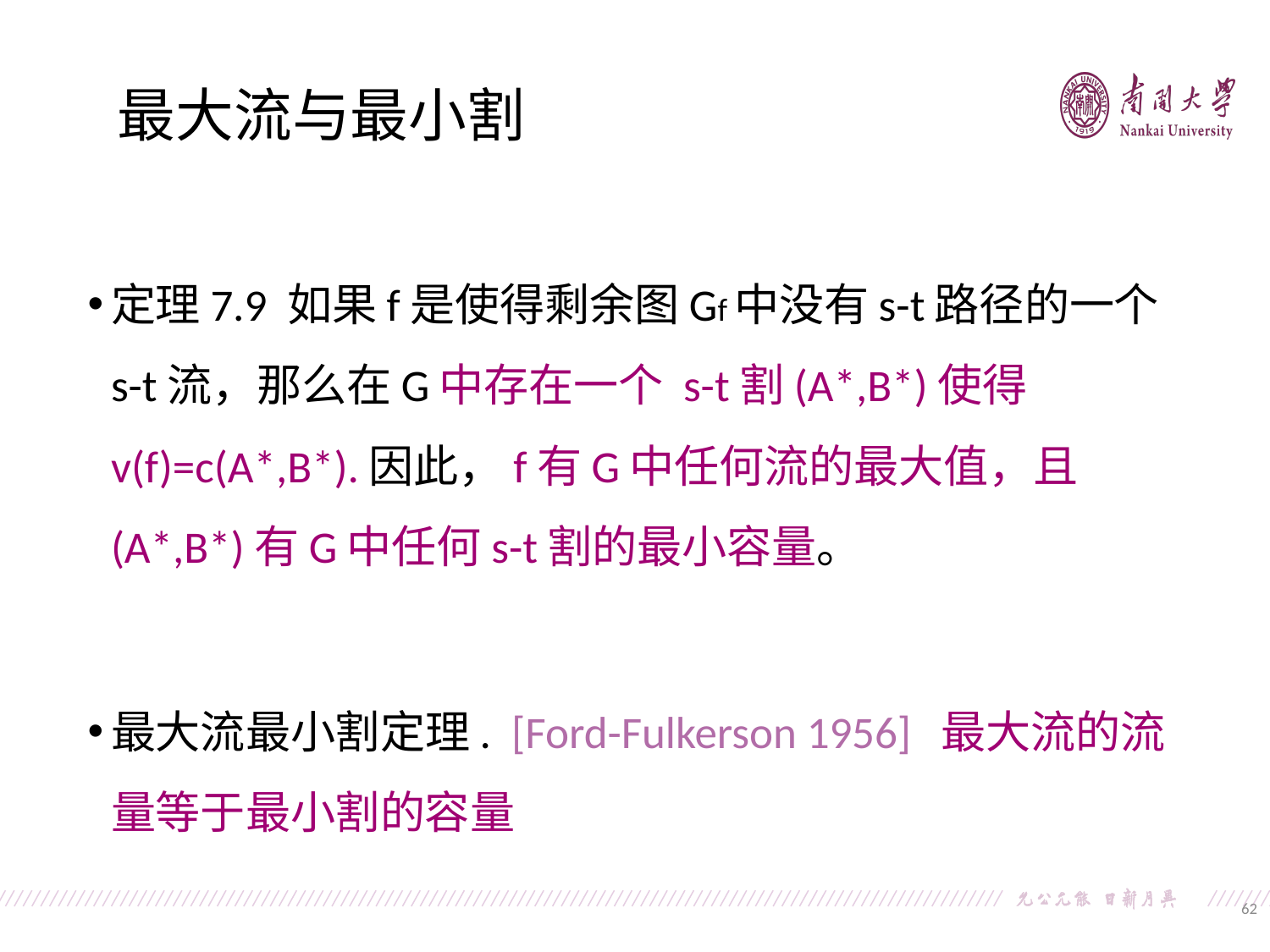

最大流与最小割
定理7.9 如果f是使得剩余图Gf中没有s-t路径的一个s-t流，那么在G中存在一个 s-t割(A*,B*)使得v(f)=c(A*,B*).因此，f有G中任何流的最大值，且(A*,B*)有G中任何s-t割的最小容量。

最大流最小割定理.  [Ford-Fulkerson 1956]  最大流的流量等于最小割的容量
62